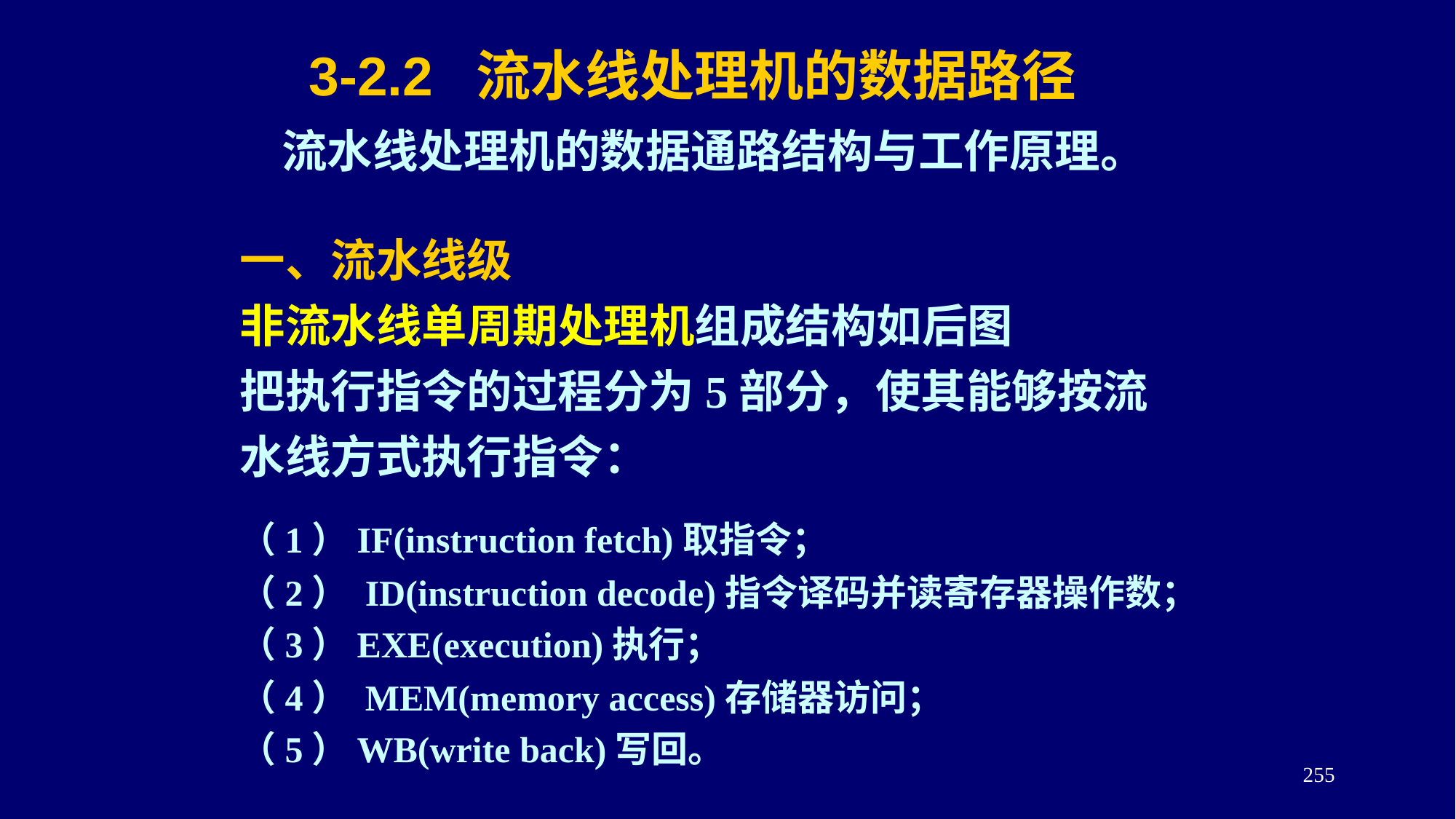

3-2.2  流水线处理机的数据路径
   流水线处理机的数据通路结构与工作原理。

一、流水线级
非流水线单周期处理机组成结构如后图
把执行指令的过程分为5部分，使其能够按流水线方式执行指令：
（1）IF(instruction fetch)取指令；
（2） ID(instruction decode)指令译码并读寄存器操作数；
（3）EXE(execution)执行；
（4） MEM(memory access)存储器访问；
（5）WB(write back)写回。

255